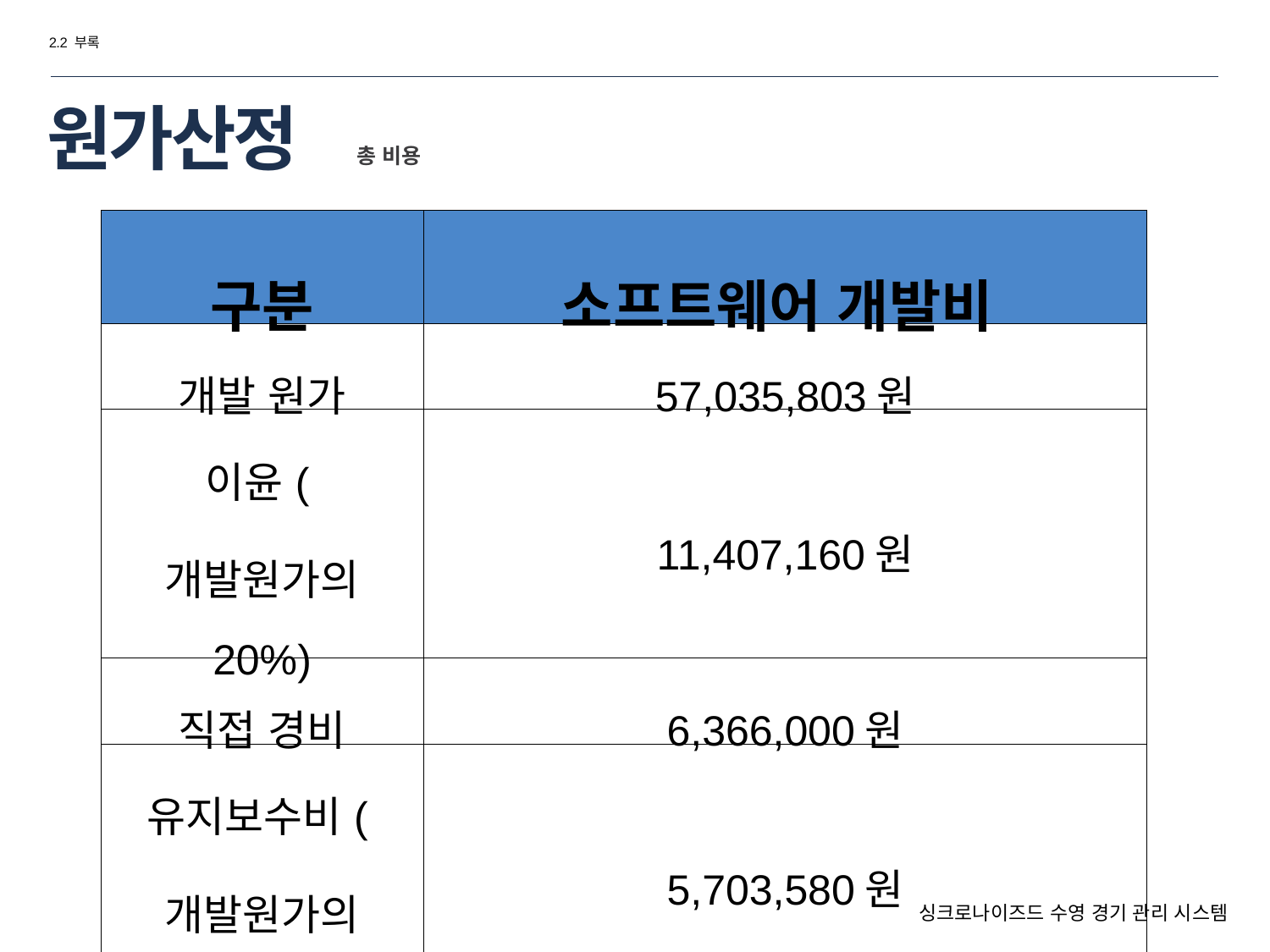

2.2 부록
# 원가산정
총 비용
| 구분 | 소프트웨어 개발비 |
| --- | --- |
| 개발 원가 | 57,035,803원 |
| 이윤(개발원가의 20%) | 11,407,160원 |
| 직접 경비 | 6,366,000원 |
| 유지보수비(개발원가의 10%) | 5,703,580원 |
| 총 비용 | 80,512,543원 |
싱크로나이즈드 수영 경기 관리 시스템